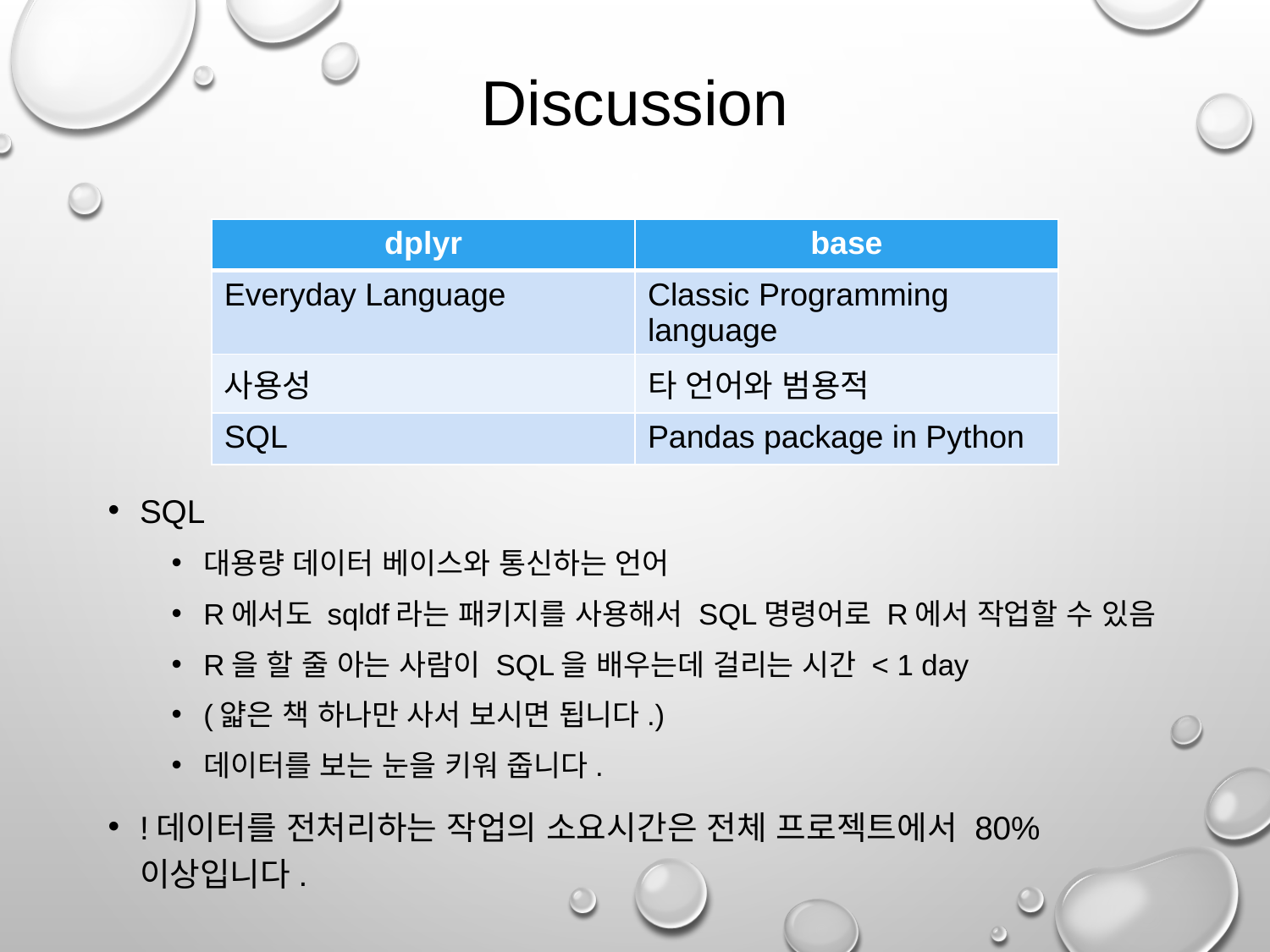

Discussion
| dplyr | base |
| --- | --- |
| Everyday Language | Classic Programming language |
| 사용성 | 타 언어와 범용적 |
| SQL | Pandas package in Python |
SQL
대용량 데이터 베이스와 통신하는 언어
R에서도 sqldf라는 패키지를 사용해서 SQL명령어로 R에서 작업할 수 있음
R을 할 줄 아는 사람이 SQL을 배우는데 걸리는 시간 < 1 day
(얇은 책 하나만 사서 보시면 됩니다.)
데이터를 보는 눈을 키워 줍니다.
!데이터를 전처리하는 작업의 소요시간은 전체 프로젝트에서 80% 이상입니다.